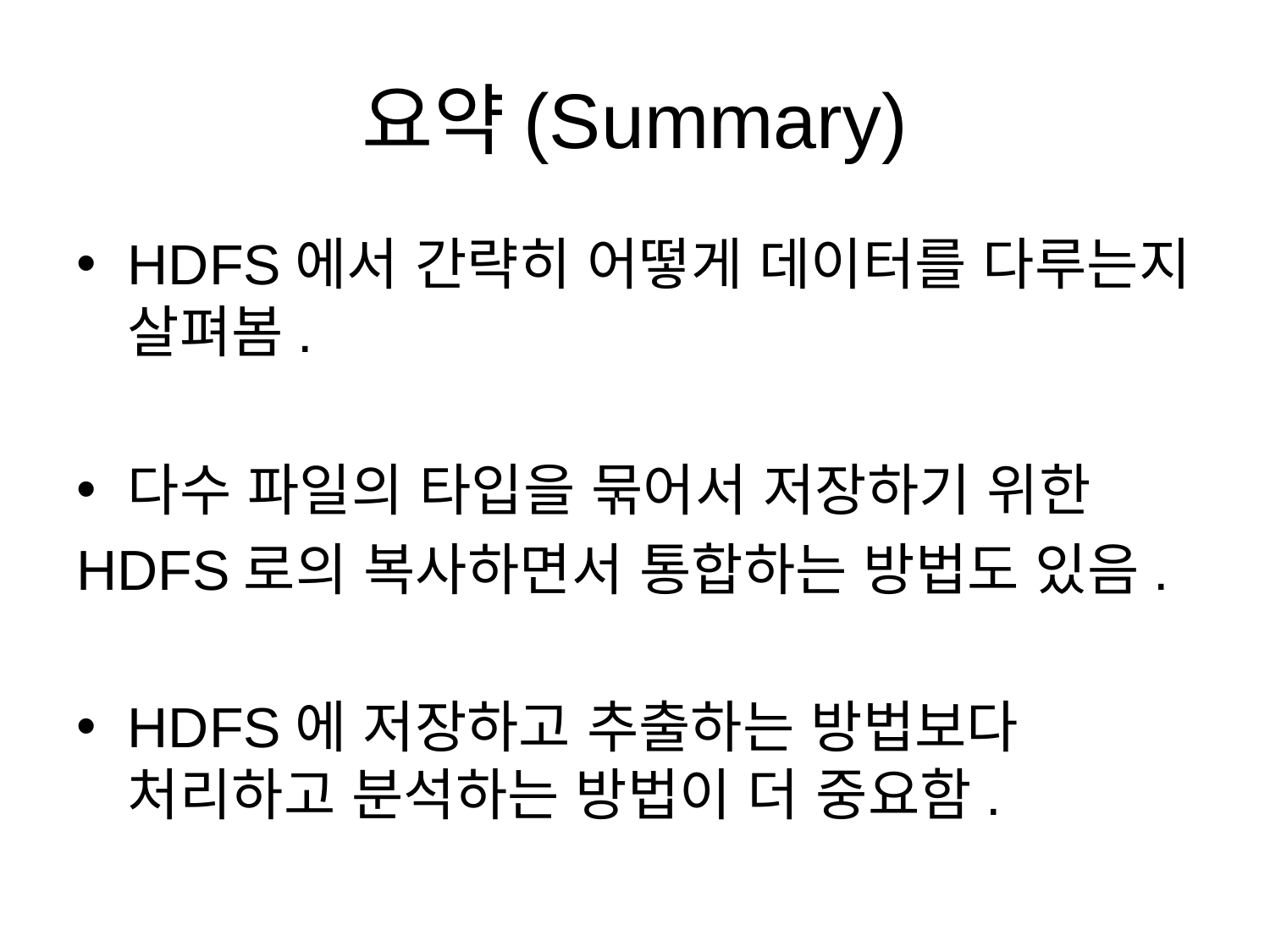

# 요약(Summary)
HDFS에서 간략히 어떻게 데이터를 다루는지 살펴봄.

다수 파일의 타입을 묶어서 저장하기 위한
HDFS로의 복사하면서 통합하는 방법도 있음.

HDFS에 저장하고 추출하는 방법보다 처리하고 분석하는 방법이 더 중요함.